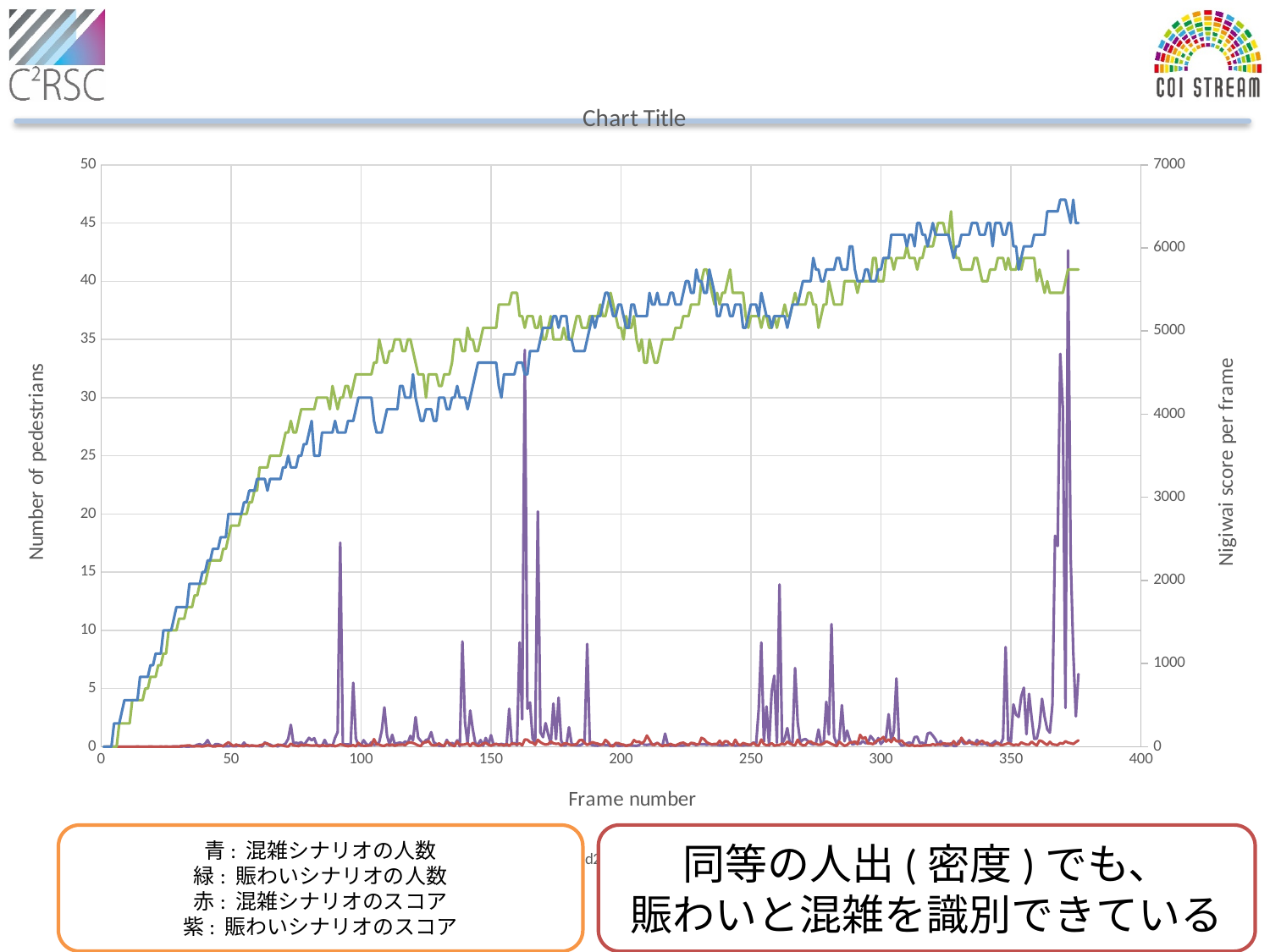

### Chart:

| Category | Ped1 | Ped2 | SumNig1 | SumNig2 |
|---|---|---|---|---|
青: 混雑シナリオの人数
緑: 賑わいシナリオの人数
赤: 混雑シナリオのスコア
紫: 賑わいシナリオのスコア
同等の人出(密度)でも、
賑わいと混雑を識別できている